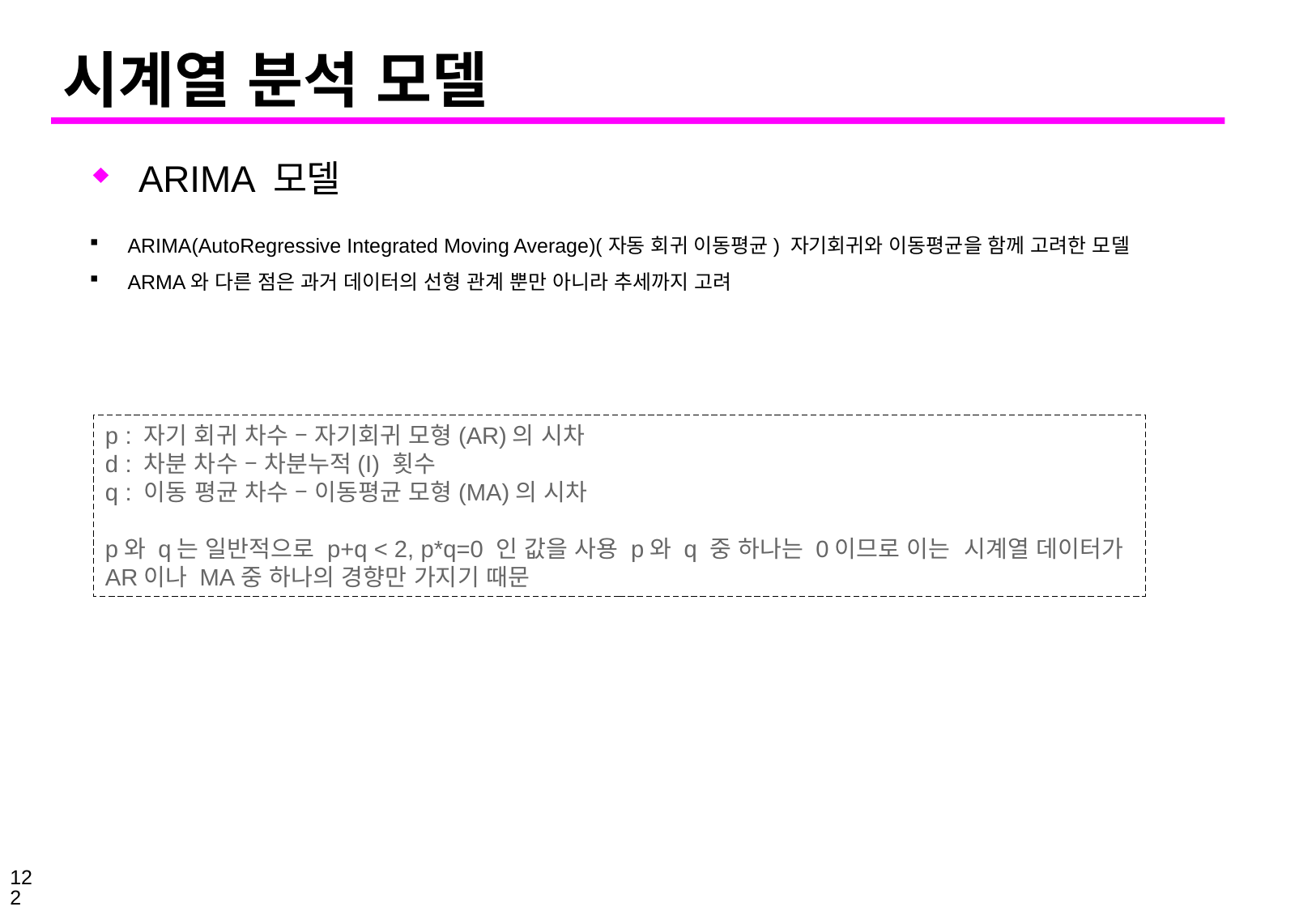

# 시계열 분석 모델
ARIMA 모델
ARIMA(AutoRegressive Integrated Moving Average)(자동 회귀 이동평균) 자기회귀와 이동평균을 함께 고려한 모델
ARMA와 다른 점은 과거 데이터의 선형 관계 뿐만 아니라 추세까지 고려
p : 자기 회귀 차수 – 자기회귀 모형(AR)의 시차
d : 차분 차수 – 차분누적(I) 횟수
q : 이동 평균 차수 – 이동평균 모형(MA)의 시차

p와 q는 일반적으로 p+q < 2, p*q=0 인 값을 사용 p와 q 중 하나는 0이므로 이는  시계열 데이터가 AR이나 MA중 하나의 경향만 가지기 때문
122